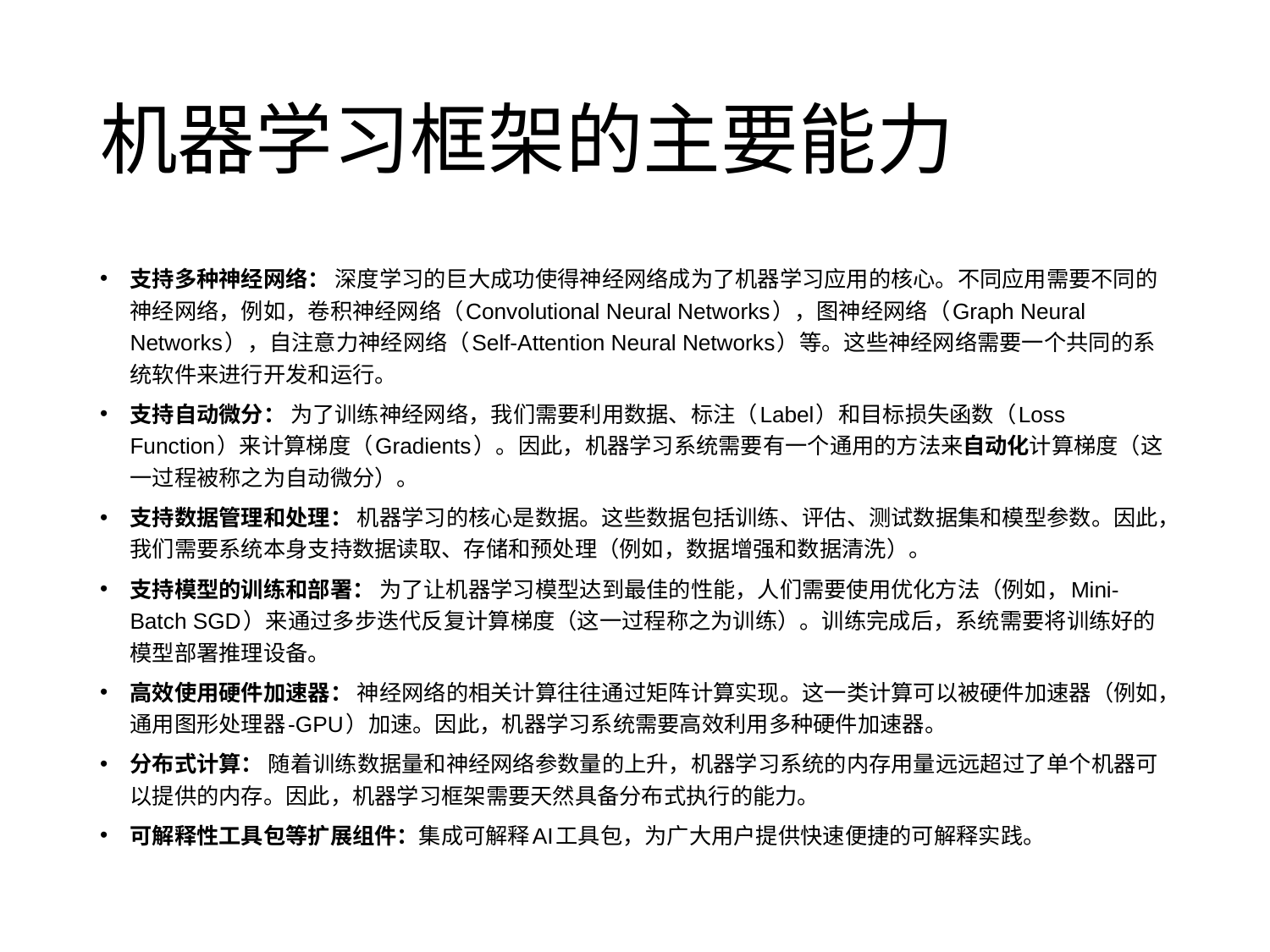

机器学习框架的主要能力
支持多种神经网络： 深度学习的巨大成功使得神经网络成为了机器学习应用的核心。不同应用需要不同的神经网络，例如，卷积神经网络（Convolutional Neural Networks），图神经网络（Graph Neural Networks），自注意力神经网络（Self-Attention Neural Networks）等。这些神经网络需要一个共同的系统软件来进行开发和运行。
支持自动微分： 为了训练神经网络，我们需要利用数据、标注（Label）和目标损失函数（Loss Function）来计算梯度（Gradients）。因此，机器学习系统需要有一个通用的方法来自动化计算梯度（这一过程被称之为自动微分）。
支持数据管理和处理： 机器学习的核心是数据。这些数据包括训练、评估、测试数据集和模型参数。因此，我们需要系统本身支持数据读取、存储和预处理（例如，数据增强和数据清洗）。
支持模型的训练和部署： 为了让机器学习模型达到最佳的性能，人们需要使用优化方法（例如，Mini-Batch SGD）来通过多步迭代反复计算梯度（这一过程称之为训练）。训练完成后，系统需要将训练好的模型部署推理设备。
高效使用硬件加速器： 神经网络的相关计算往往通过矩阵计算实现。这一类计算可以被硬件加速器（例如，通用图形处理器-GPU）加速。因此，机器学习系统需要高效利用多种硬件加速器。
分布式计算： 随着训练数据量和神经网络参数量的上升，机器学习系统的内存用量远远超过了单个机器可以提供的内存。因此，机器学习框架需要天然具备分布式执行的能力。
可解释性工具包等扩展组件：集成可解释AI工具包，为广大用户提供快速便捷的可解释实践。